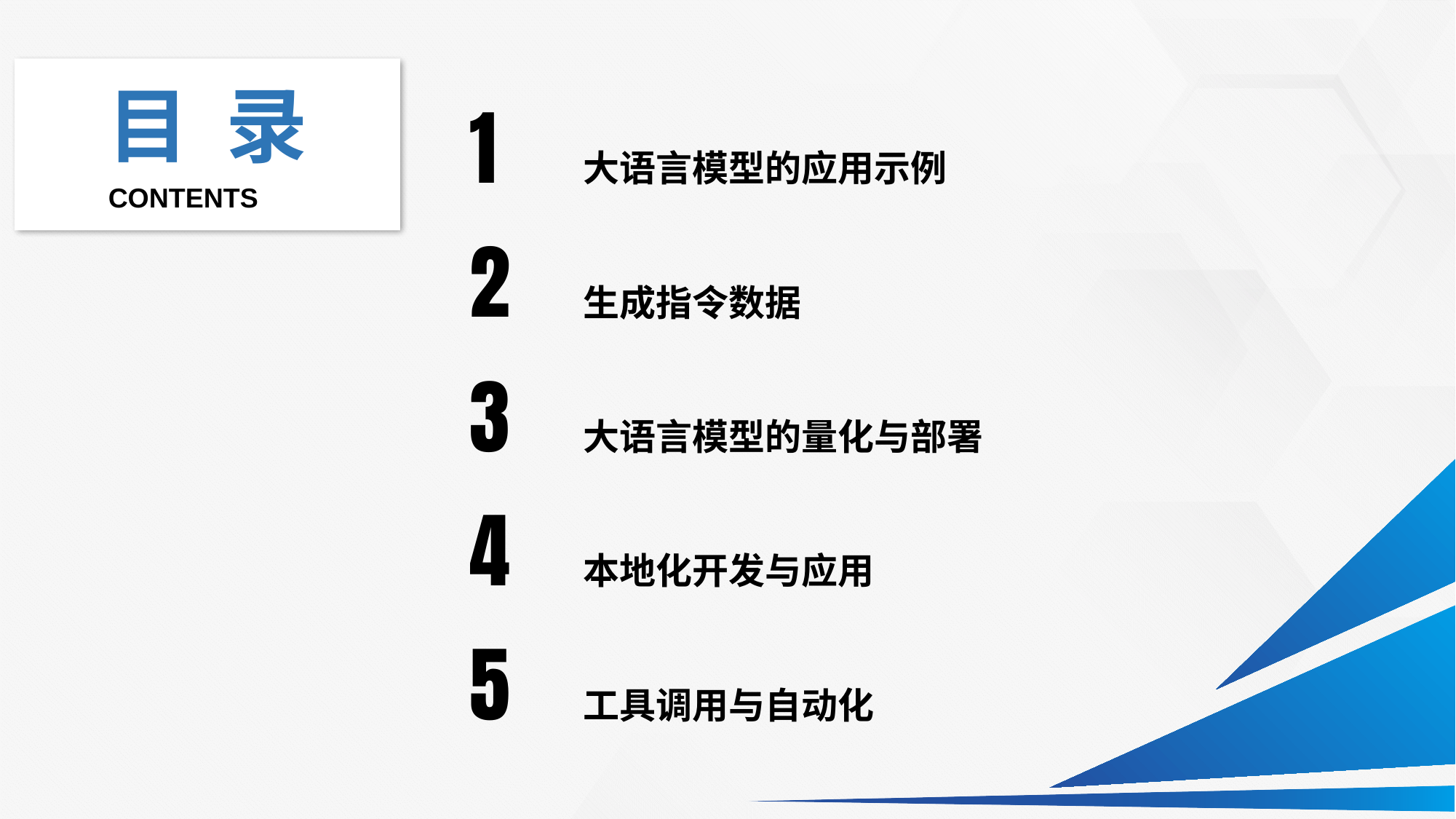

1
大语言模型的应用示例
2
生成指令数据
3
大语言模型的量化与部署
4
本地化开发与应用
5
工具调用与自动化